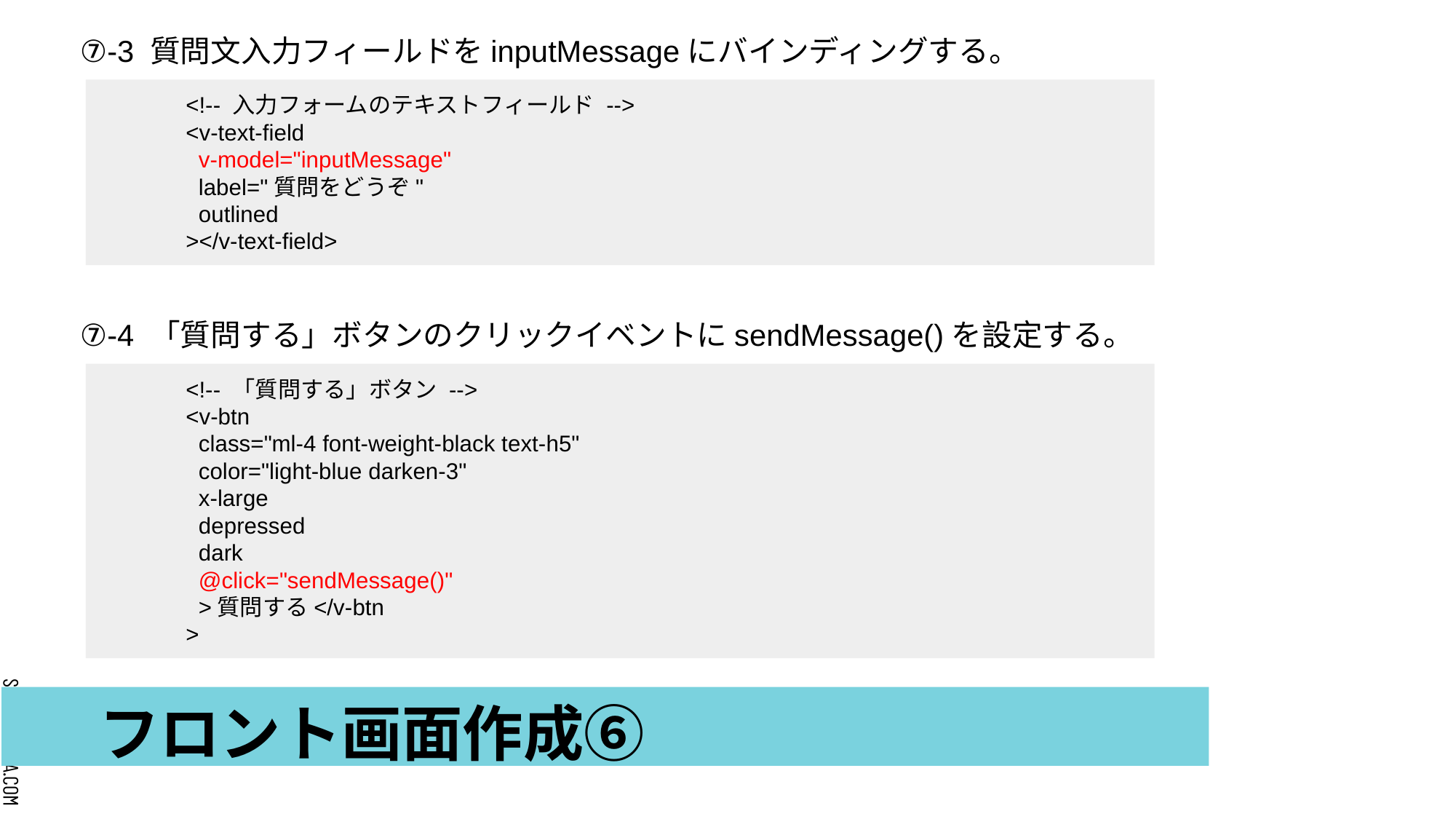

⑦-3 質問文入力フィールドをinputMessageにバインディングする。
              <!-- 入力フォームのテキストフィールド -->
              <v-text-field
                v-model="inputMessage"
                label="質問をどうぞ"
                outlined
              ></v-text-field>
⑦-4 「質問する」ボタンのクリックイベントにsendMessage()を設定する。
              <!-- 「質問する」ボタン -->
              <v-btn
                class="ml-4 font-weight-black text-h5"
                color="light-blue darken-3"
                x-large
                depressed
                dark
                @click="sendMessage()"
                >質問する</v-btn
              >
# フロント画面作成⑥